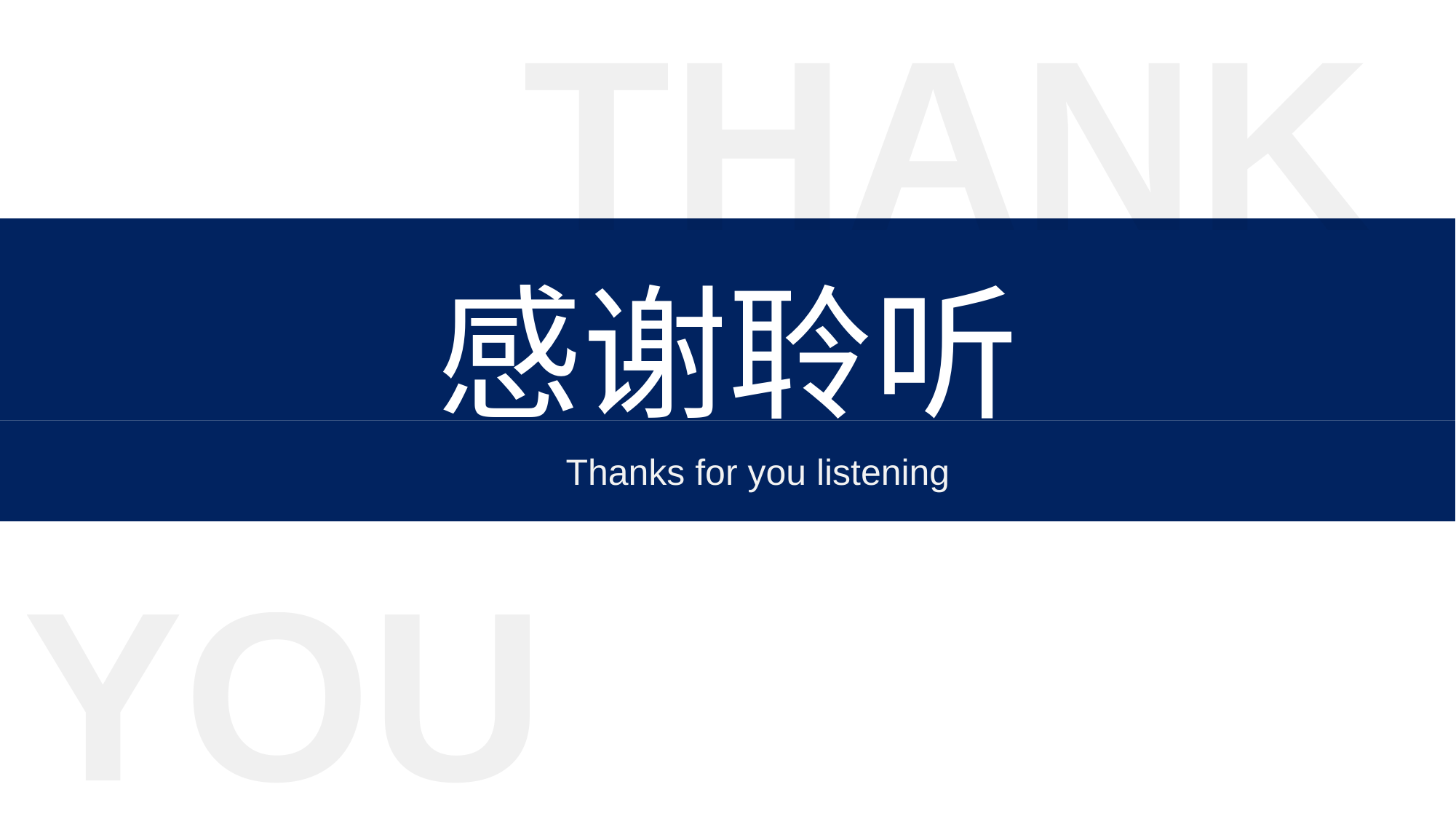

THANK

感谢聆听

Thanks for you listening
YOU